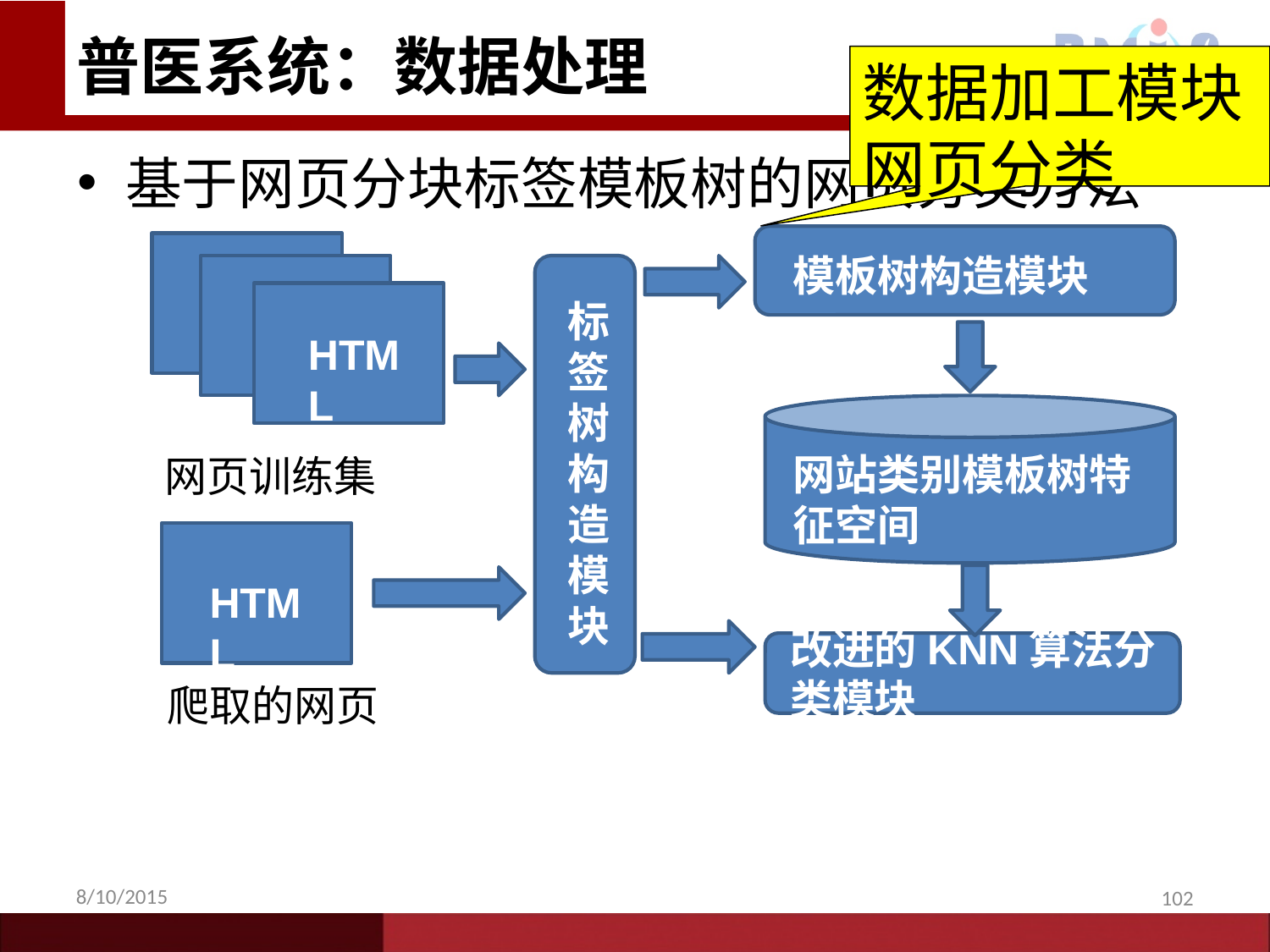

# 普医系统：数据处理
数据加工模块
网页分类
基于网页分块标签模板树的网页分类方法

模板树构造模块

标签树构造模块
HTML

网站类别模板树特征空间
网页训练集

HTML
改进的KNN算法分类模块

爬取的网页
8/10/2015
102